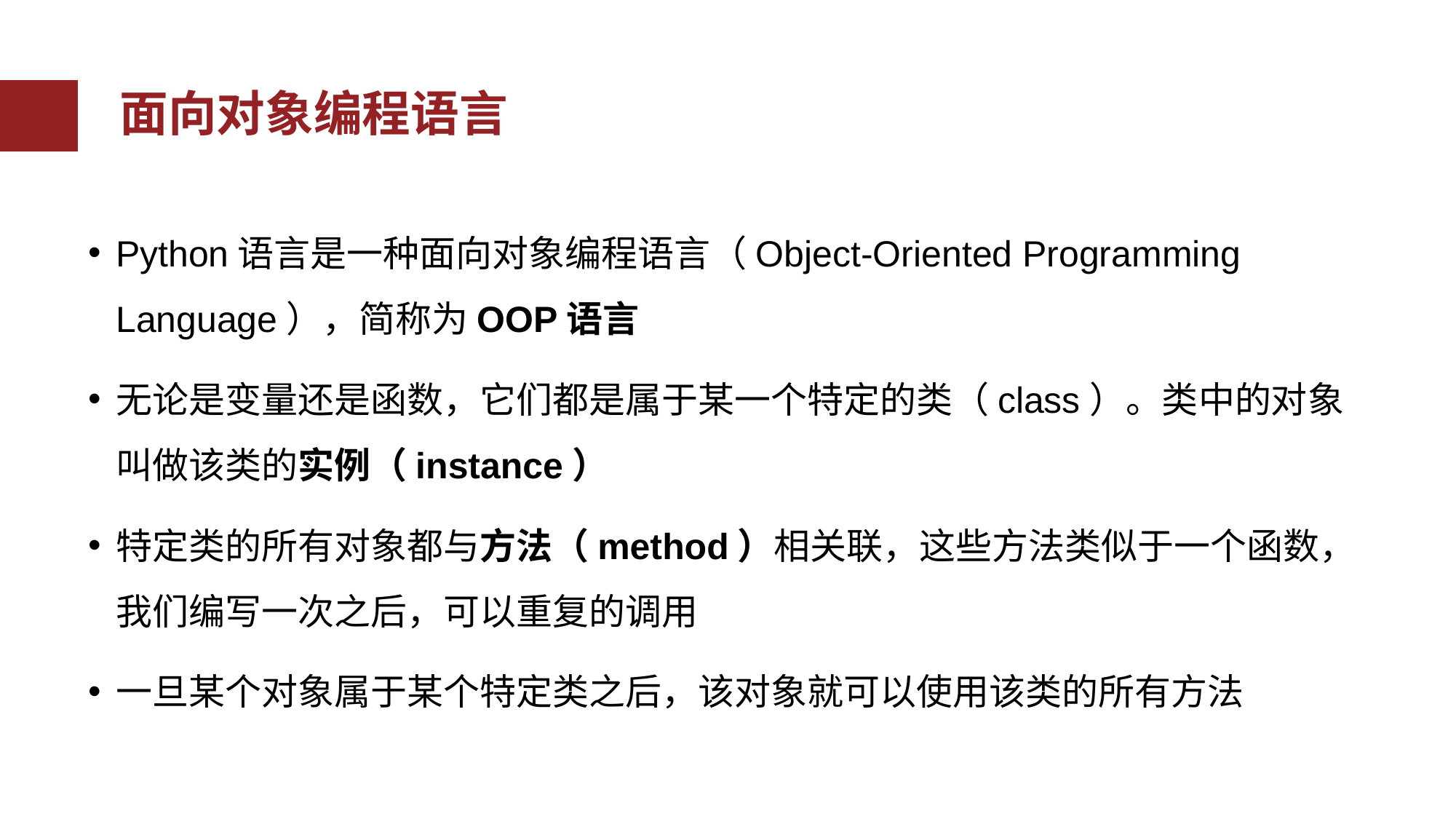

面向对象编程语言

Python语言是一种面向对象编程语言（Object-Oriented Programming Language），简称为OOP语言
无论是变量还是函数，它们都是属于某一个特定的类（class）。类中的对象叫做该类的实例（instance）
特定类的所有对象都与方法（method）相关联，这些方法类似于一个函数，我们编写一次之后，可以重复的调用
一旦某个对象属于某个特定类之后，该对象就可以使用该类的所有方法